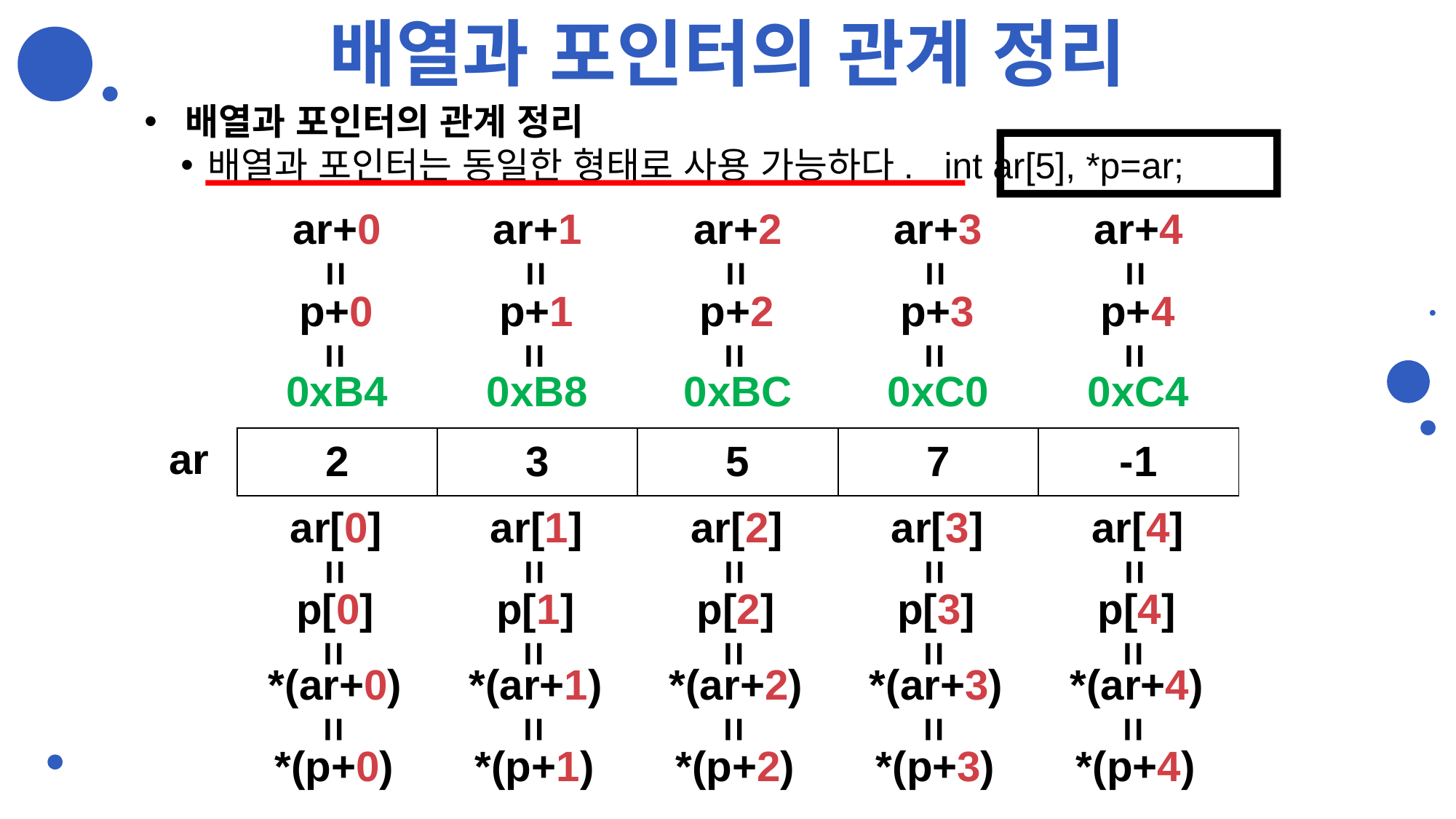

# 배열과 포인터의 관계 정리

배열과 포인터의 관계 정리
배열과 포인터는 동일한 형태로 사용 가능하다.   int ar[5], *p=ar;

| ar+0 | ar+1 | ar+2 | ar+3 | ar+4 |
| --- | --- | --- | --- | --- |
=
=
=
=
=
| p+0 | p+1 | p+2 | p+3 | p+4 |
| --- | --- | --- | --- | --- |
=
=
=
=
=
| 0xB4 | 0xB8 | 0xBC | 0xC0 | 0xC4 |
| --- | --- | --- | --- | --- |
ar
| 2 | 3 | 5 | 7 | -1 |
| --- | --- | --- | --- | --- |
| ar[0] | ar[1] | ar[2] | ar[3] | ar[4] |
| --- | --- | --- | --- | --- |
=
=
=
=
=
| p[0] | p[1] | p[2] | p[3] | p[4] |
| --- | --- | --- | --- | --- |
=
=
=
=
=
| \*(ar+0) | \*(ar+1) | \*(ar+2) | \*(ar+3) | \*(ar+4) |
| --- | --- | --- | --- | --- |
=
=
=
=
=
| \*(p+0) | \*(p+1) | \*(p+2) | \*(p+3) | \*(p+4) |
| --- | --- | --- | --- | --- |